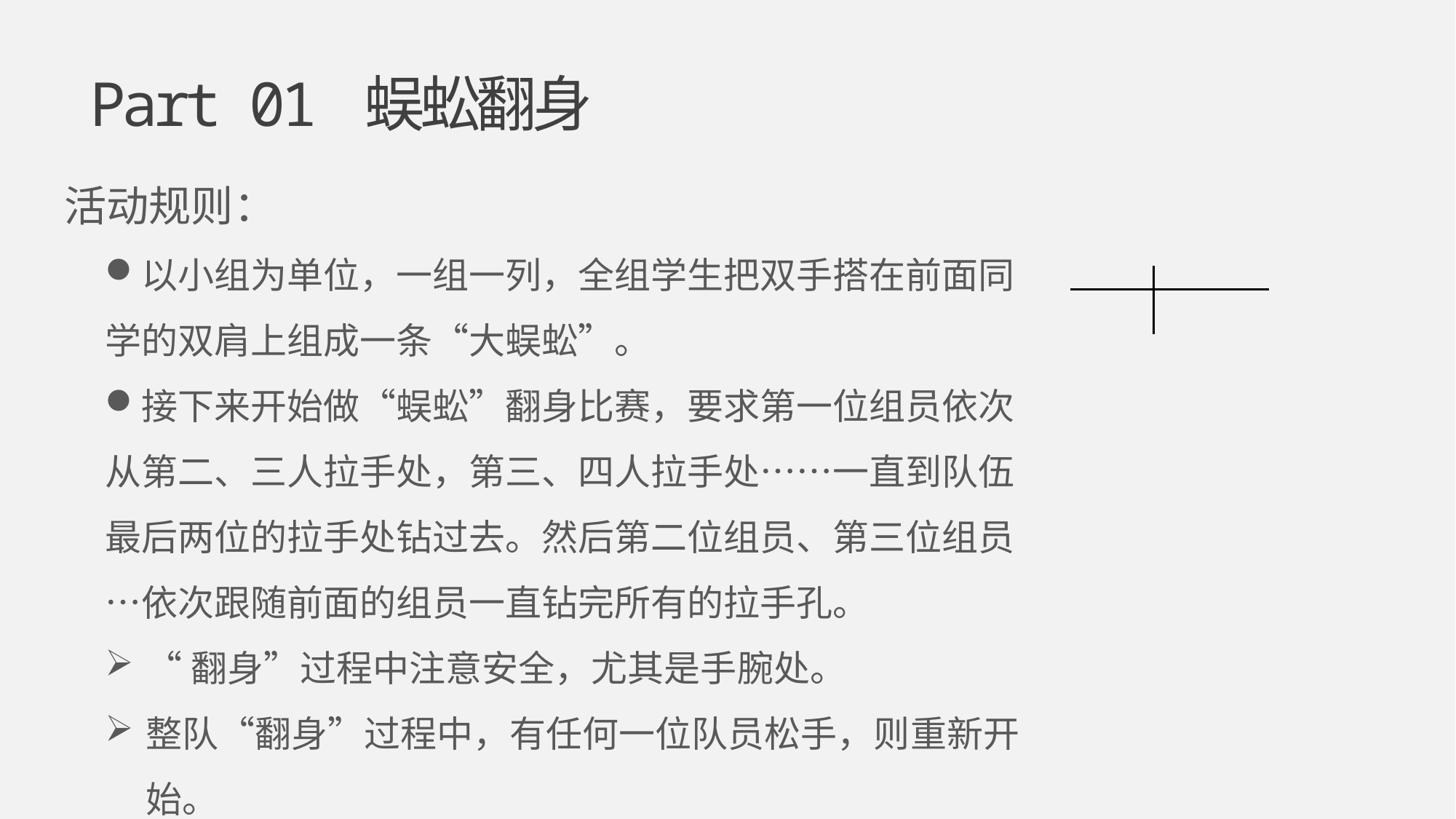

Part 01 蜈蚣翻身
活动规则：
以小组为单位，一组一列，全组学生把双手搭在前面同学的双肩上组成一条“大蜈蚣”。
接下来开始做“蜈蚣”翻身比赛，要求第一位组员依次从第二、三人拉手处，第三、四人拉手处……一直到队伍最后两位的拉手处钻过去。然后第二位组员、第三位组员…依次跟随前面的组员一直钻完所有的拉手孔。
“翻身”过程中注意安全，尤其是手腕处。
整队“翻身”过程中，有任何一位队员松手，则重新开始。